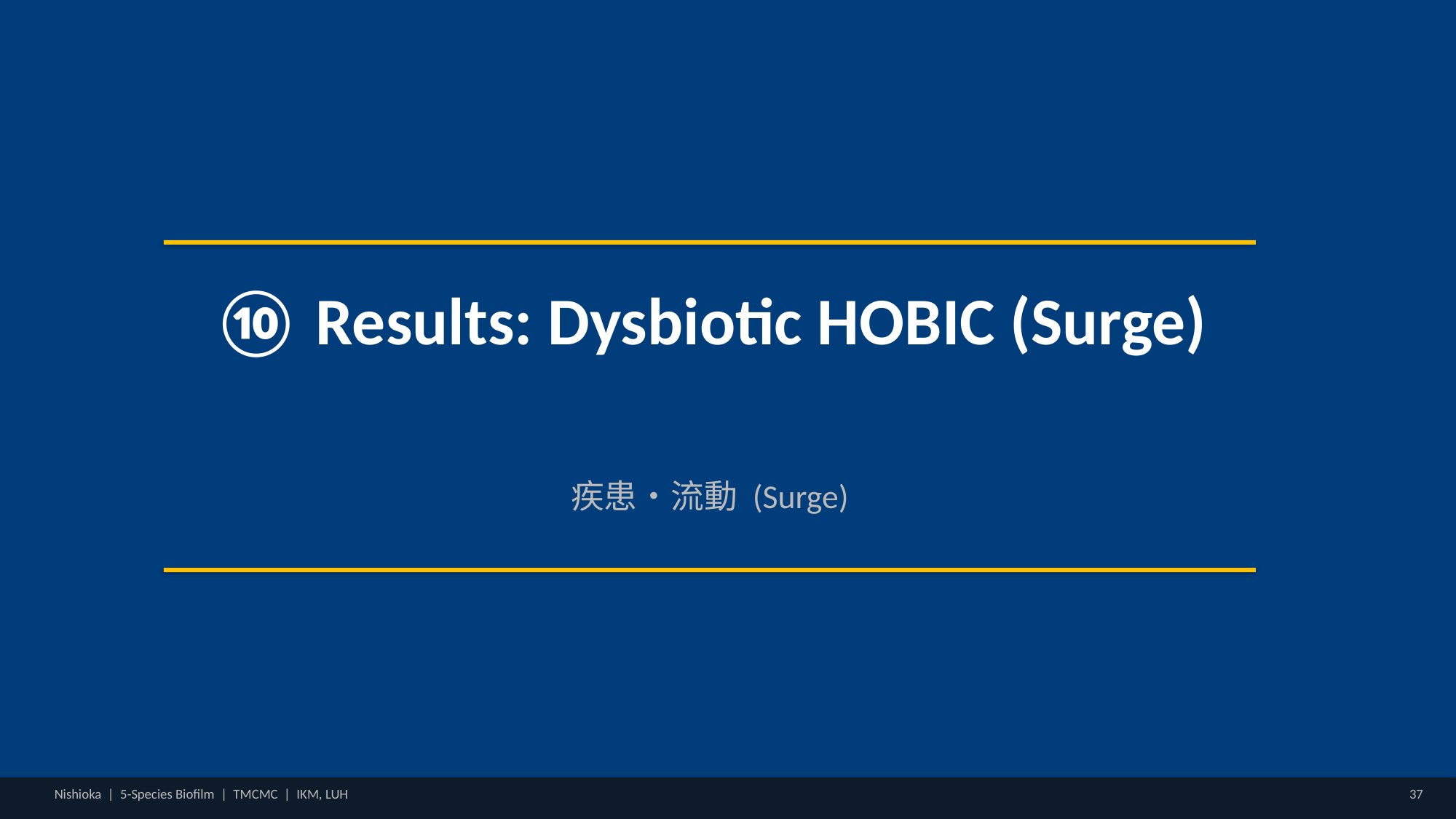

⑩ Results: Dysbiotic HOBIC (Surge)
疾患・流動 (Surge)

Nishioka  |  5-Species Biofilm  |  TMCMC  |  IKM, LUH
37